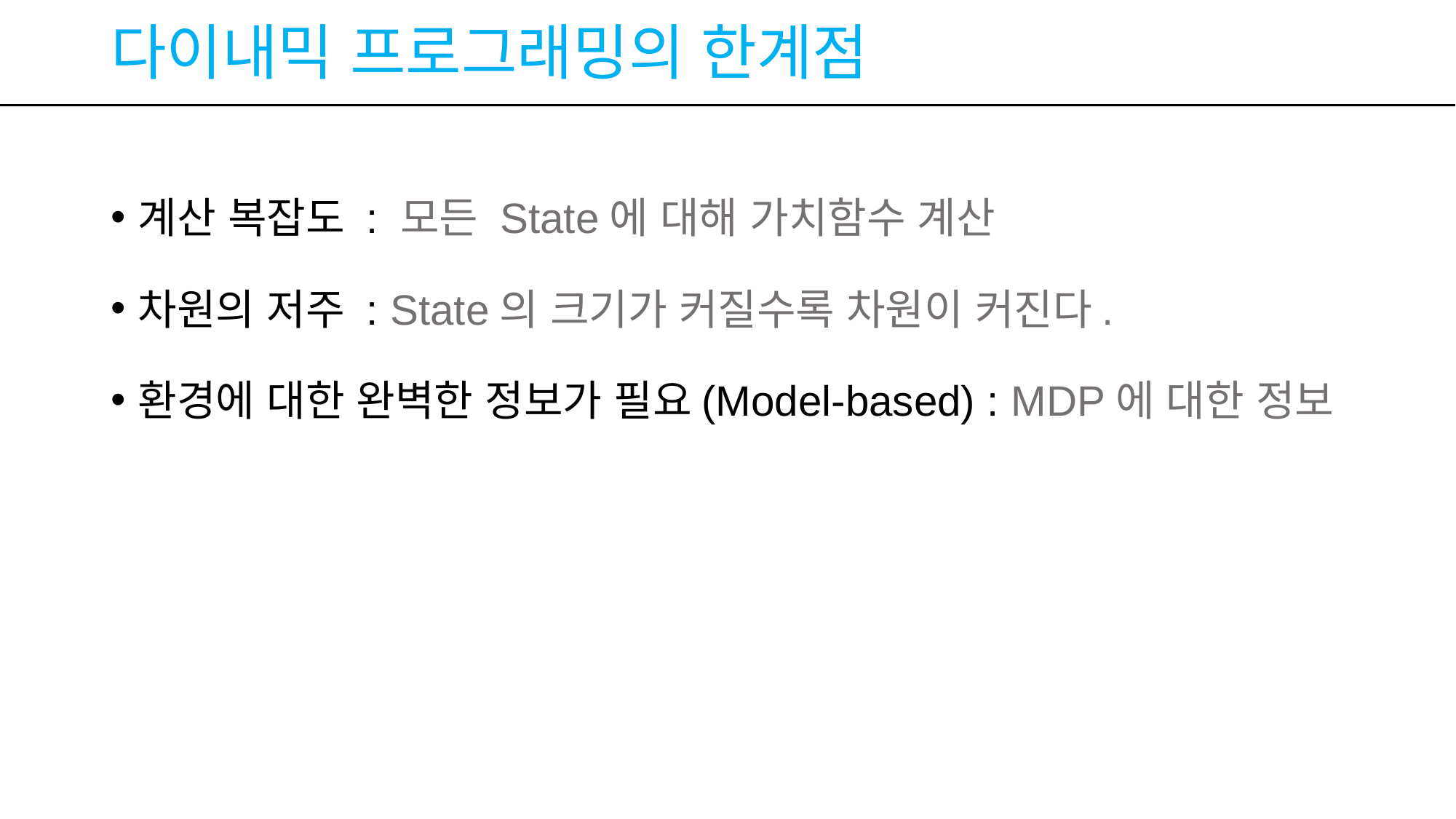

# 다이내믹 프로그래밍의 한계점
계산 복잡도 : 모든 State에 대해 가치함수 계산
차원의 저주 : State의 크기가 커질수록 차원이 커진다.
환경에 대한 완벽한 정보가 필요(Model-based) : MDP에 대한 정보